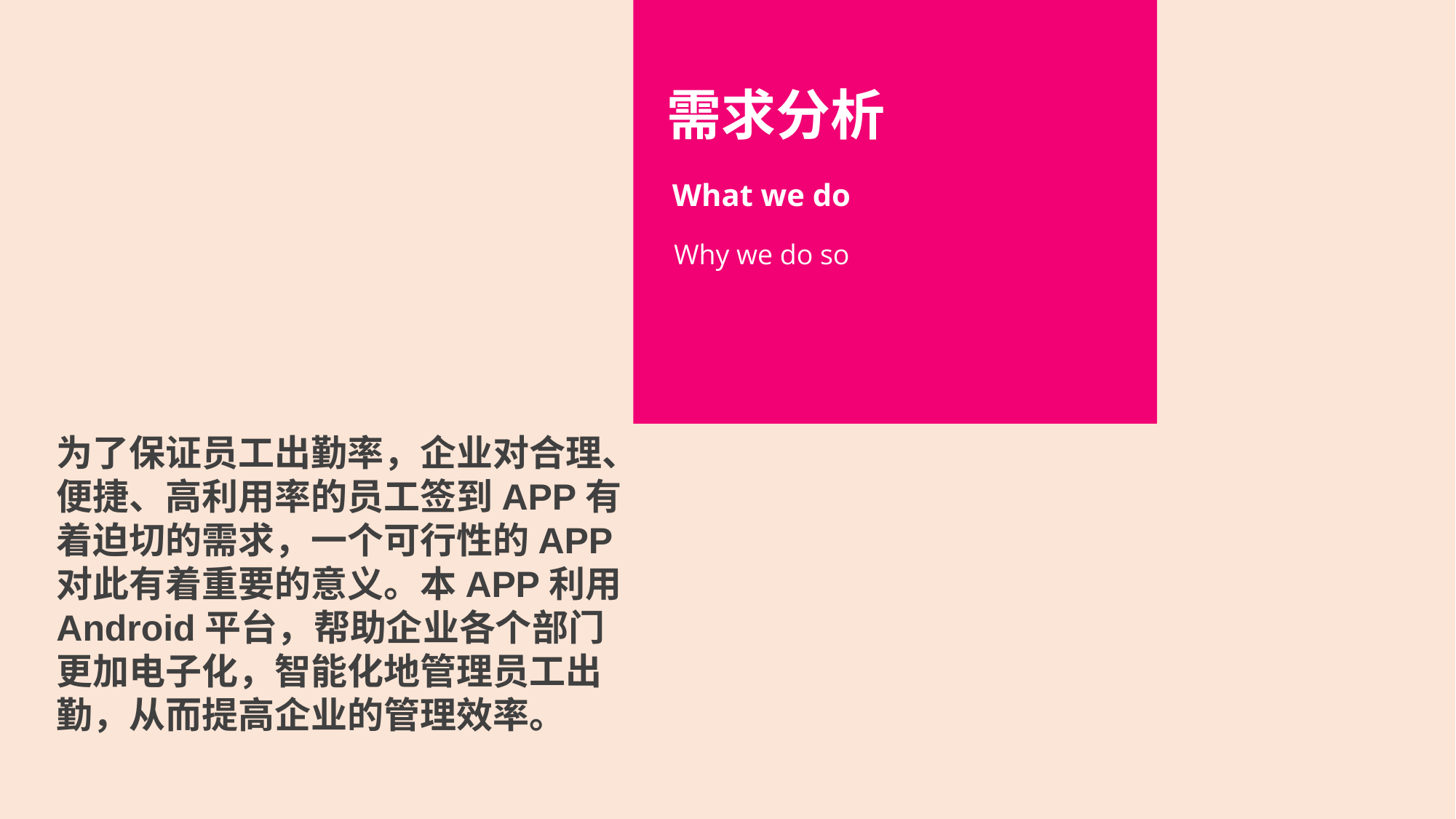

需求分析
What we do
Why we do so
为了保证员工出勤率，企业对合理、便捷、高利用率的员工签到APP有着迫切的需求，一个可行性的APP对此有着重要的意义。本APP利用Android平台，帮助企业各个部门更加电子化，智能化地管理员工出勤，从而提高企业的管理效率。